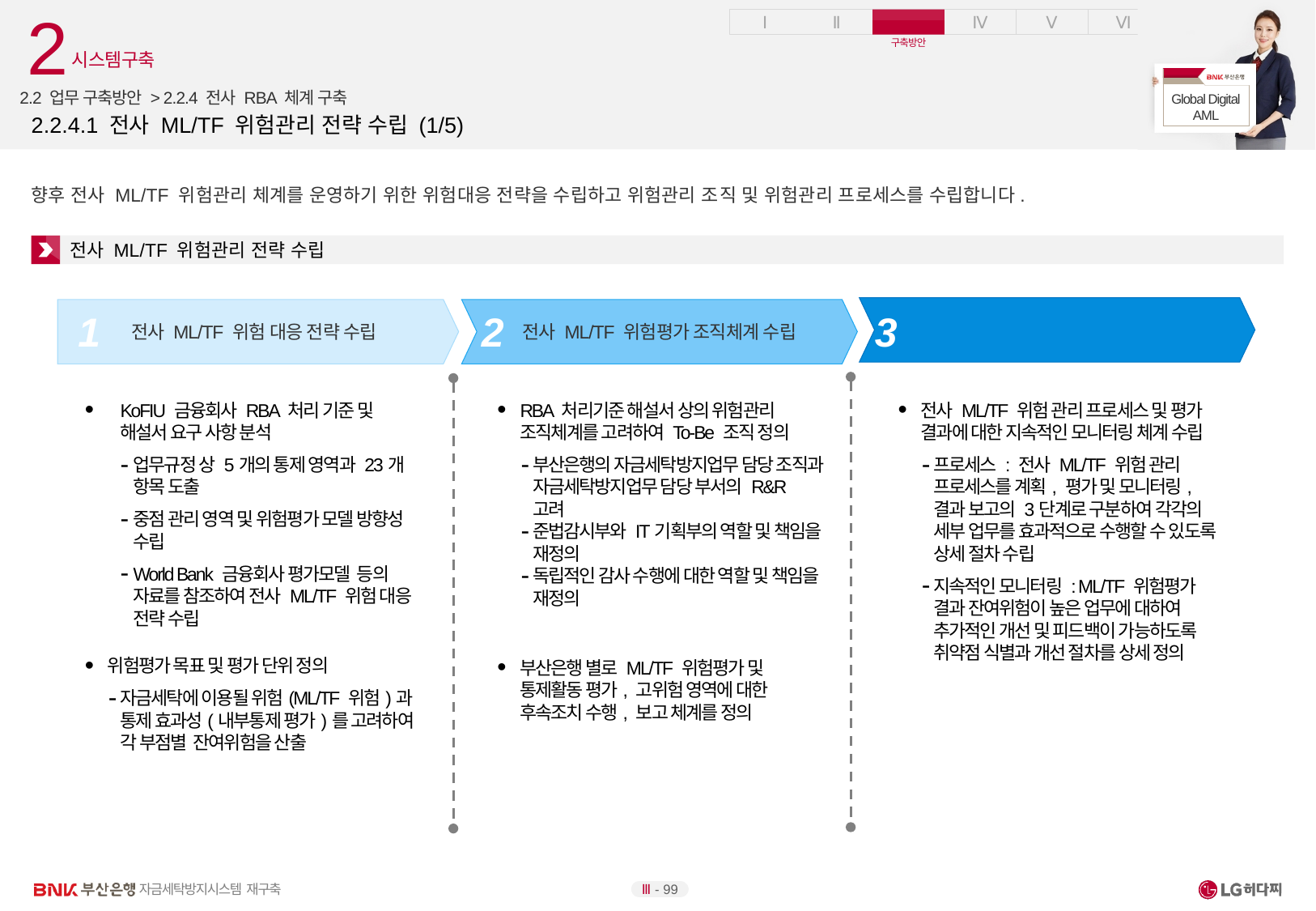

2
시스템구축
2.2 업무 구축방안 > 2.2.4 전사 RBA 체계 구축
# 2.2.4.1 전사 ML/TF 위험관리 전략 수립 (1/5)
향후 전사 ML/TF 위험관리 체계를 운영하기 위한 위험대응 전략을 수립하고 위험관리 조직 및 위험관리 프로세스를 수립합니다.
전사 ML/TF 위험관리 전략 수립

전사 ML/TF 위험관리 프로세스 수립
전사 ML/TF 위험 대응 전략 수립
전사 ML/TF 위험평가 조직체계 수립
1
2
3
KoFIU 금융회사 RBA 처리 기준 및 해설서 요구 사항 분석
업무규정 상 5개의 통제 영역과 23개 항목 도출
중점 관리 영역 및 위험평가 모델 방향성 수립
World Bank 금융회사 평가모델  등의 자료를 참조하여 전사 ML/TF 위험 대응 전략 수립
위험평가 목표 및 평가 단위 정의
자금세탁에 이용될 위험(ML/TF 위험)과 통제 효과성(내부통제 평가)를 고려하여 각 부점별  잔여위험을 산출
RBA 처리기준 해설서 상의 위험관리 조직체계를 고려하여 To-Be 조직 정의
부산은행의 자금세탁방지업무 담당 조직과 자금세탁방지업무 담당 부서의 R&R 고려
준법감시부와 IT기획부의 역할 및 책임을 재정의
독립적인 감사 수행에 대한 역할 및 책임을 재정의

부산은행 별로 ML/TF 위험평가 및 통제활동 평가, 고위험 영역에 대한 후속조치 수행, 보고 체계를 정의
전사 ML/TF 위험 관리 프로세스 및 평가 결과에 대한 지속적인 모니터링 체계 수립
프로세스 : 전사 ML/TF 위험 관리 프로세스를 계획, 평가 및 모니터링, 결과 보고의 3단계로 구분하여 각각의 세부 업무를 효과적으로 수행할 수 있도록 상세 절차 수립
지속적인 모니터링 : ML/TF 위험평가 결과 잔여위험이 높은 업무에 대하여 추가적인 개선 및 피드백이 가능하도록 취약점 식별과 개선 절차를 상세 정의
Ⅲ - 99